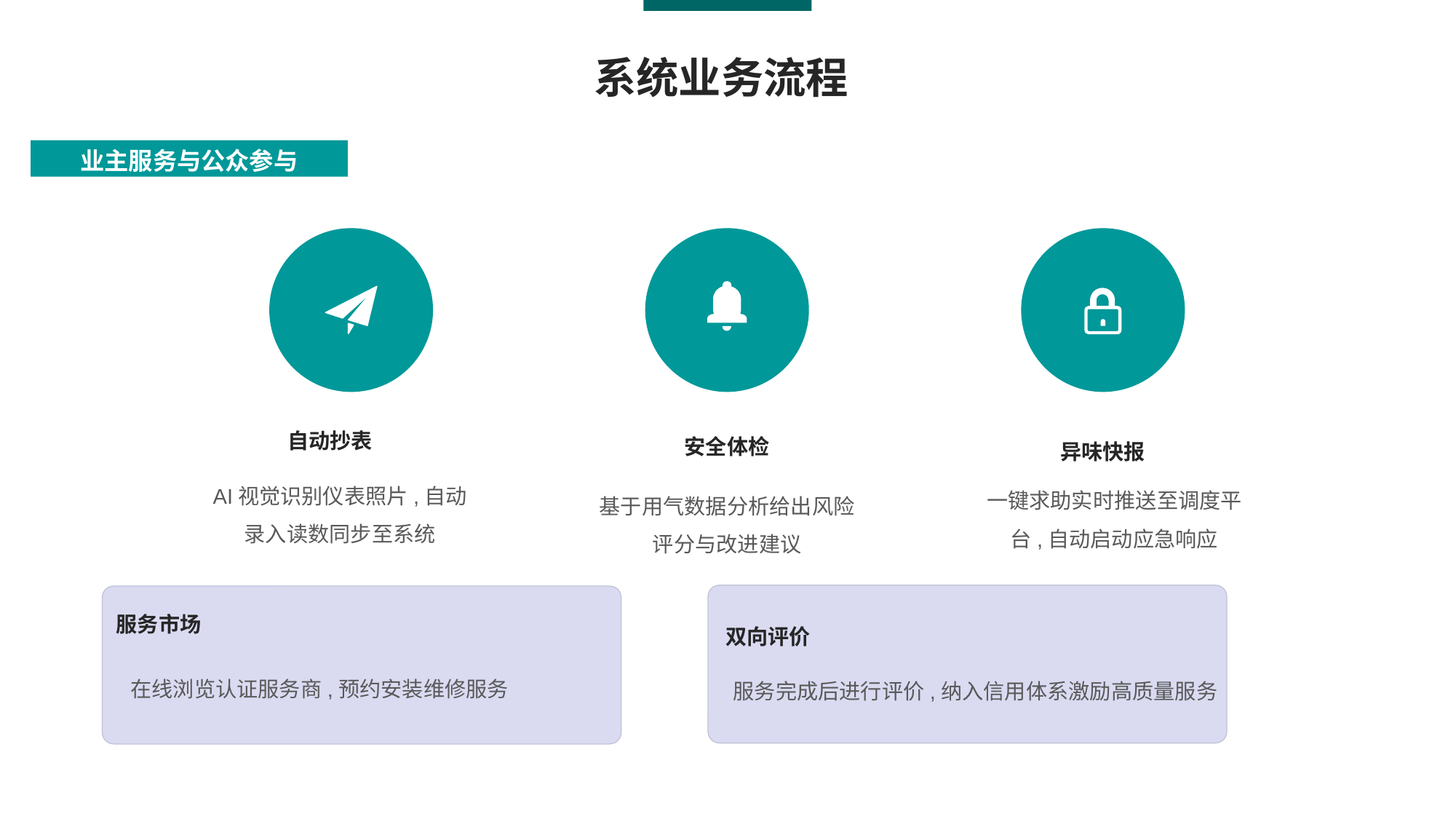

系统业务流程

业主服务与公众参与

自动抄表
AI视觉识别仪表照片,自动录入读数同步至系统

安全体检
基于用气数据分析给出风险评分与改进建议

异味快报
一键求助实时推送至调度平台,自动启动应急响应

服务市场
双向评价
在线浏览认证服务商,预约安装维修服务
服务完成后进行评价,纳入信用体系激励高质量服务